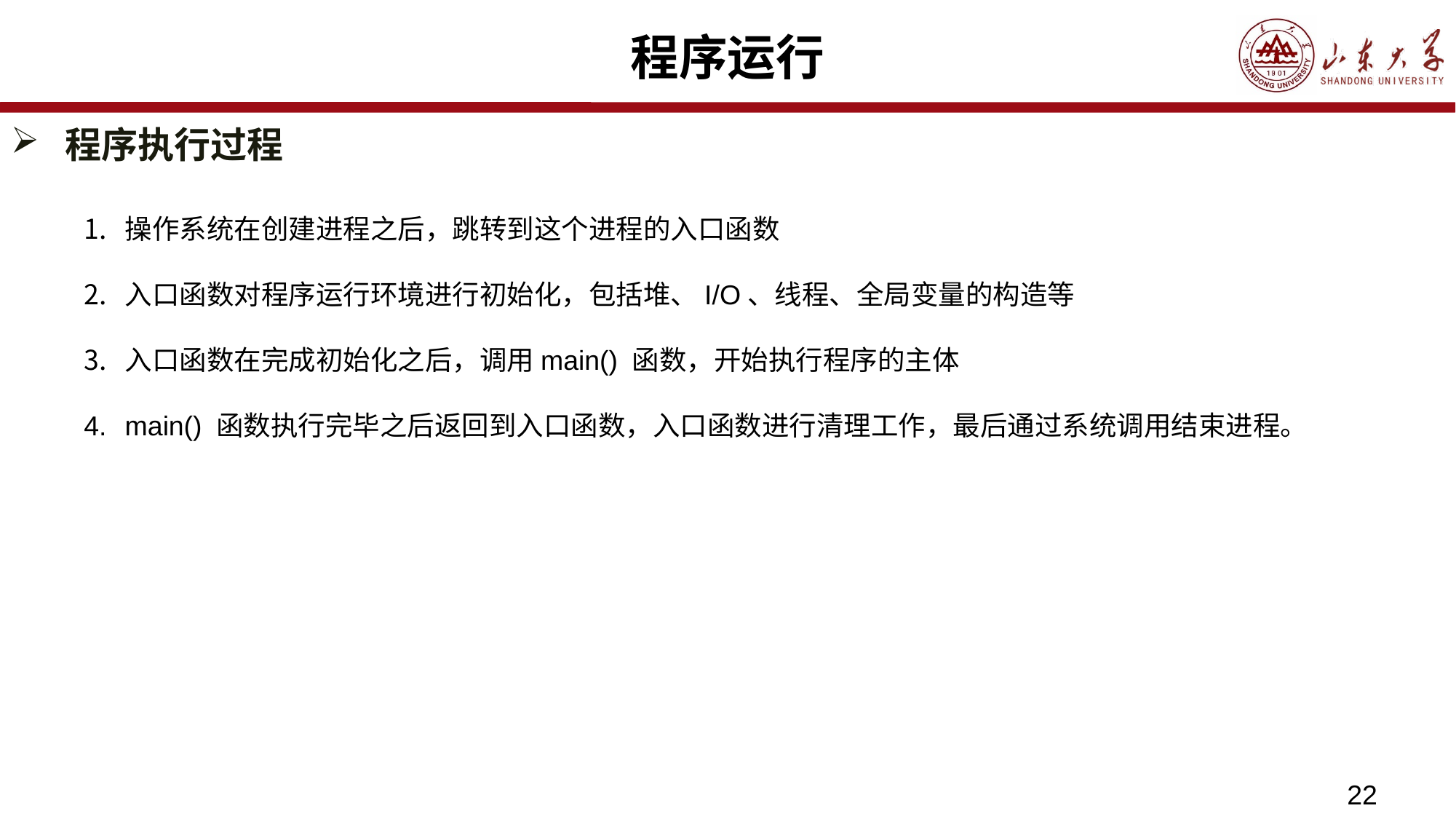

# 程序运行
程序执行过程
操作系统在创建进程之后，跳转到这个进程的入口函数

入口函数对程序运行环境进行初始化，包括堆、I/O、线程、全局变量的构造等

入口函数在完成初始化之后，调用main() 函数，开始执行程序的主体

main() 函数执行完毕之后返回到入口函数，入口函数进行清理工作，最后通过系统调用结束进程。

22